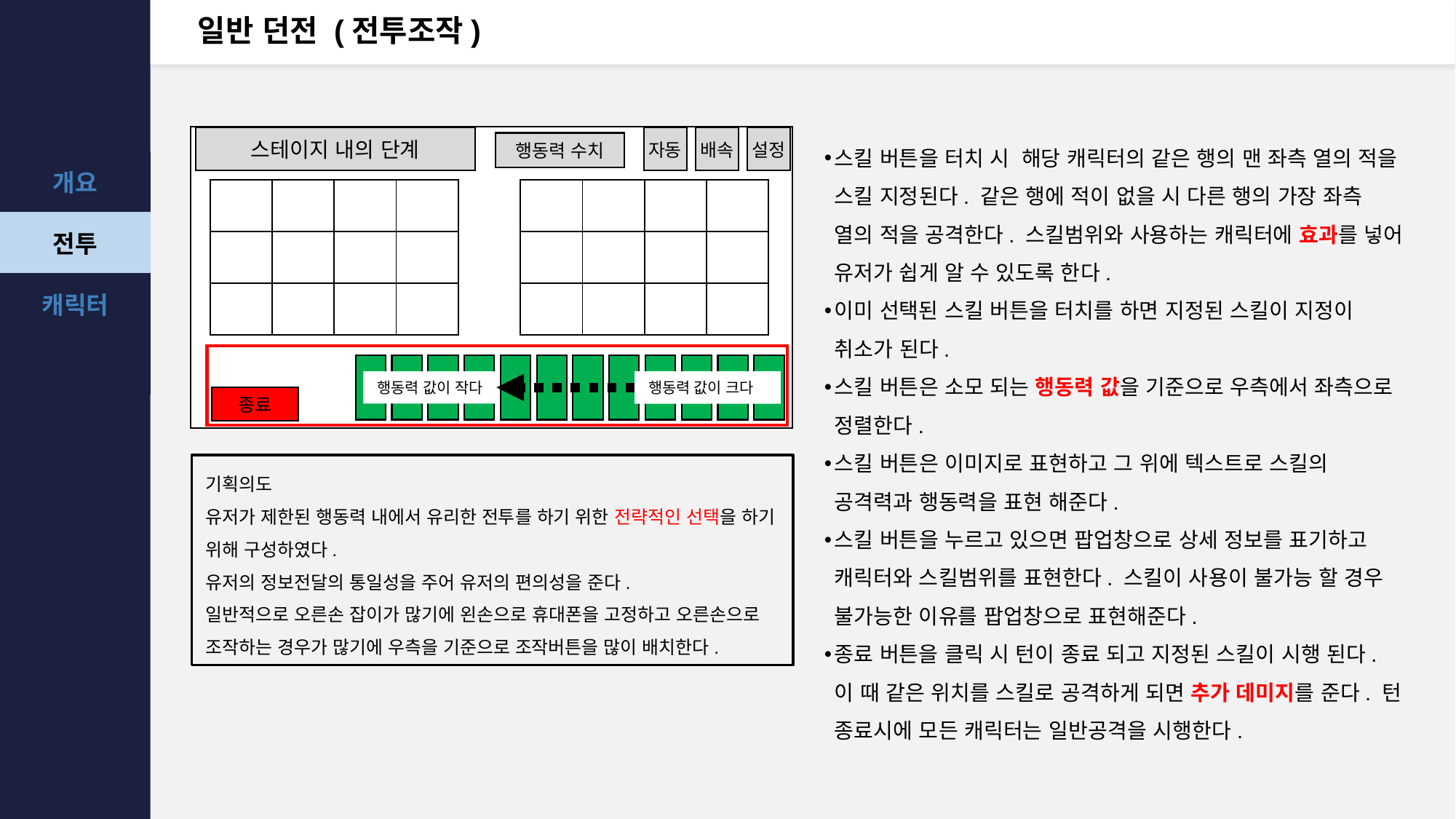

# 일반 던전 (전투조작)
스킬 버튼을 터치 시  해당 캐릭터의 같은 행의 맨 좌측 열의 적을 스킬 지정된다. 같은 행에 적이 없을 시 다른 행의 가장 좌측 열의 적을 공격한다. 스킬범위와 사용하는 캐릭터에 효과를 넣어 유저가 쉽게 알 수 있도록 한다.
이미 선택된 스킬 버튼을 터치를 하면 지정된 스킬이 지정이 취소가 된다.
스킬 버튼은 소모 되는 행동력 값을 기준으로 우측에서 좌측으로 정렬한다.
스킬 버튼은 이미지로 표현하고 그 위에 텍스트로 스킬의 공격력과 행동력을 표현 해준다.
스킬 버튼을 누르고 있으면 팝업창으로 상세 정보를 표기하고 캐릭터와 스킬범위를 표현한다. 스킬이 사용이 불가능 할 경우 불가능한 이유를 팝업창으로 표현해준다.
종료 버튼을 클릭 시 턴이 종료 되고 지정된 스킬이 시행 된다. 이 때 같은 위치를 스킬로 공격하게 되면 추가 데미지를 준다. 턴 종료시에 모든 캐릭터는 일반공격을 시행한다.

스테이지 내의 단계
자동
배속
설정
행동력 수치

행동력 값이 작다
행동력 값이 크다
종료
|  |  |  |  |  |  |  |  |  |
| --- | --- | --- | --- | --- | --- | --- | --- | --- |
|  |  |  |  |  |  |  |  |  |
|  |  |  |  |  |  |  |  |  |
기획의도
유저가 제한된 행동력 내에서 유리한 전투를 하기 위한 전략적인 선택을 하기 위해 구성하였다.
유저의 정보전달의 통일성을 주어 유저의 편의성을 준다.
일반적으로 오른손 잡이가 많기에 왼손으로 휴대폰을 고정하고 오른손으로 조작하는 경우가 많기에 우측을 기준으로 조작버튼을 많이 배치한다.